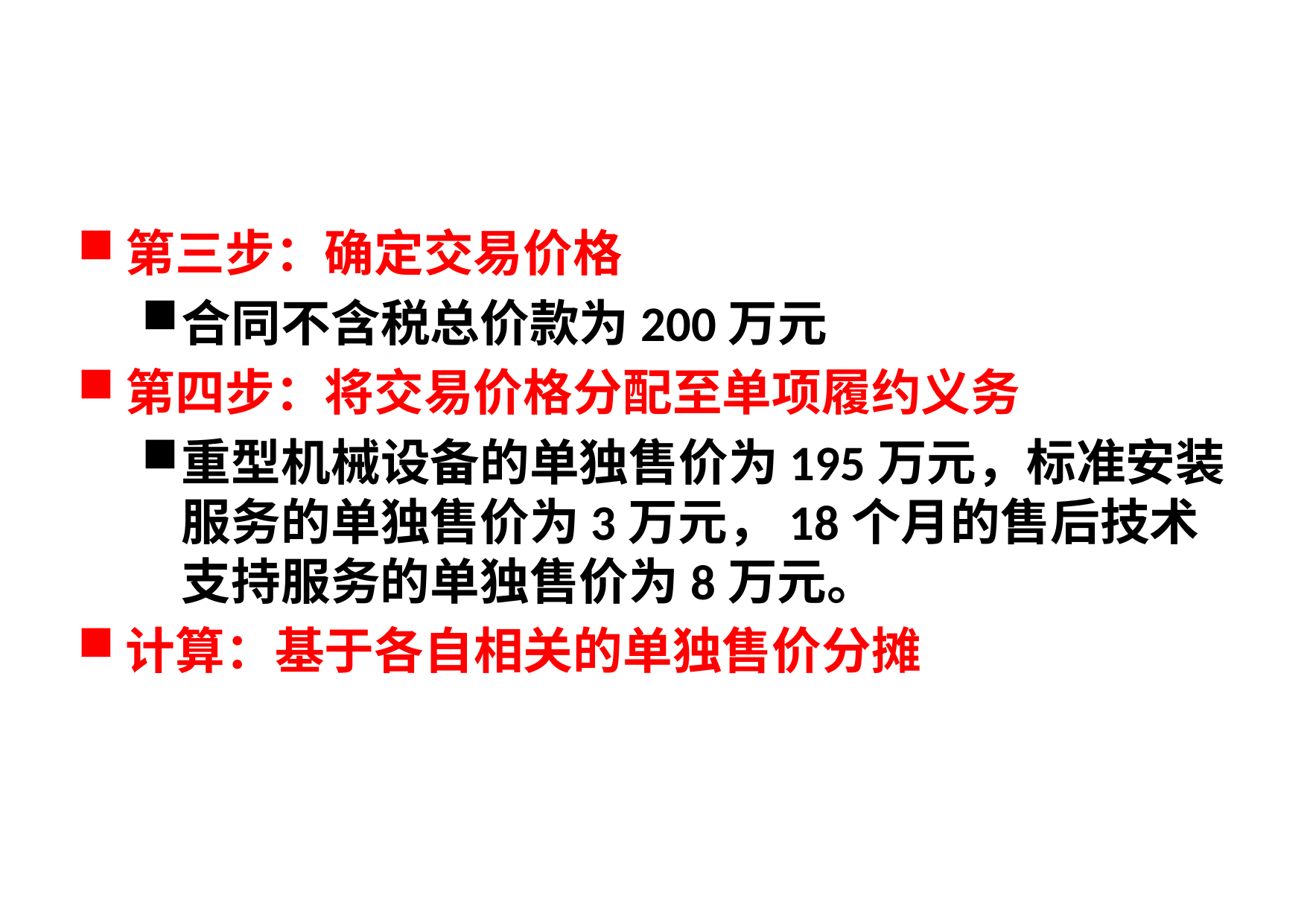

#
第三步：确定交易价格
合同不含税总价款为200万元
第四步：将交易价格分配至单项履约义务
重型机械设备的单独售价为195万元，标准安装服务的单独售价为3万元，18个月的售后技术支持服务的单独售价为8万元。
计算：基于各自相关的单独售价分摊

71